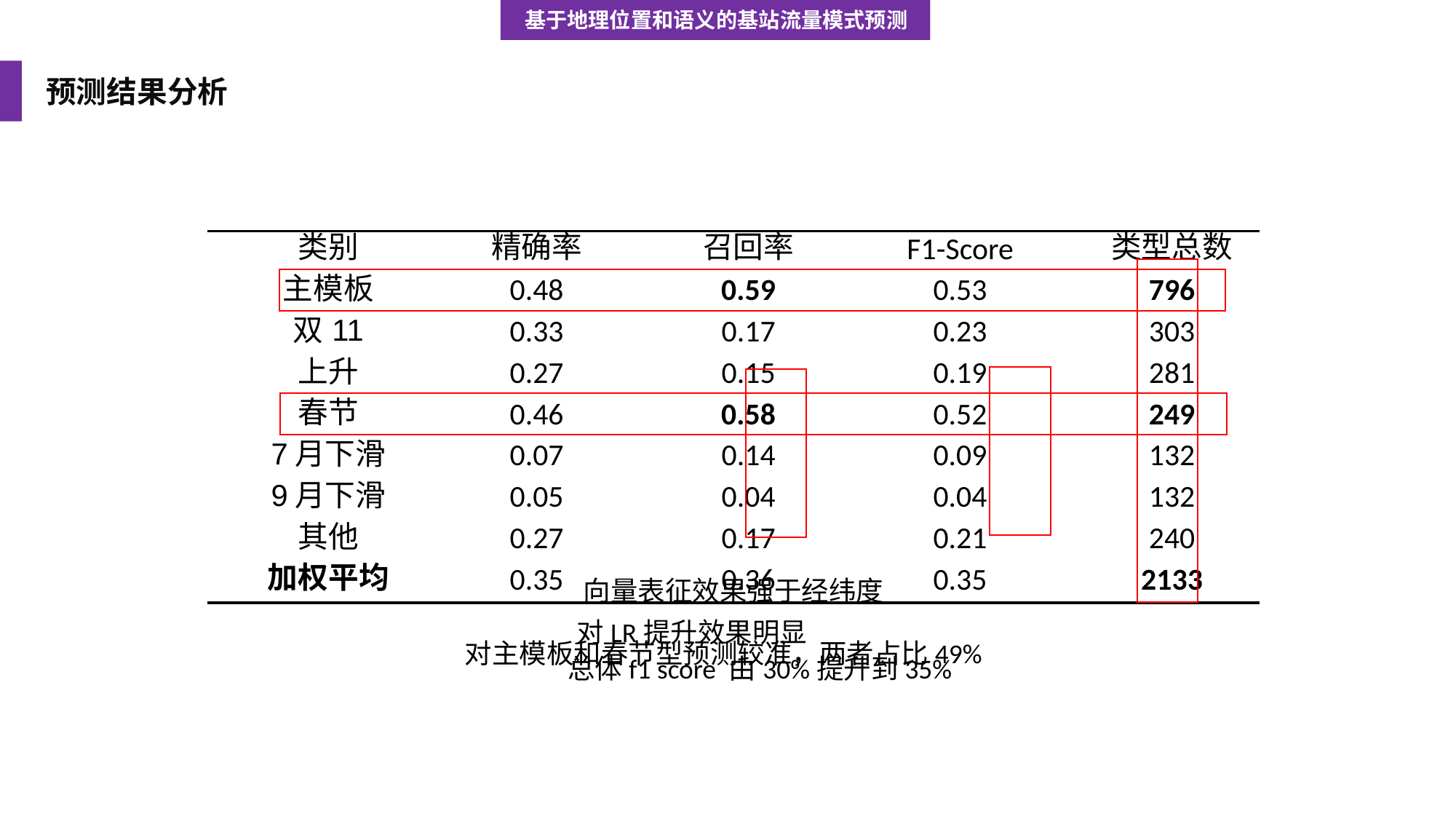

基于地理位置和语义的基站流量模式预测

预测结果分析
| 类别 | 精确率 | 召回率 | F1-Score | 类型总数 |
| --- | --- | --- | --- | --- |
| 主模板 | 0.48 | 0.59 | 0.53 | 796 |
| 双11 | 0.33 | 0.17 | 0.23 | 303 |
| 上升 | 0.27 | 0.15 | 0.19 | 281 |
| 春节 | 0.46 | 0.58 | 0.52 | 249 |
| 7月下滑 | 0.07 | 0.14 | 0.09 | 132 |
| 9月下滑 | 0.05 | 0.04 | 0.04 | 132 |
| 其他 | 0.27 | 0.17 | 0.21 | 240 |
| 加权平均 | 0.35 | 0.36 | 0.35 | 2133 |

| 特征 | XGBoost | LR |
| --- | --- | --- |
| 经纬度 | 0.30 | 0.15 |
| 基站词向量表征（Sum） | 0.32 | 0.32 |
| 基站词向量表征（Ave） | 0.33 | 0.34 |
| 经纬度+基站词向量表征（Sum） | 0.34 | 0.32 |
| 经纬度+基站词向量表征（Ave） | 0.35 | 0.35 |

向量表征效果强于经纬度
对LR提升效果明显
对主模板和春节型预测较准，两者占比49%
总体f1 score 由30%提升到35%